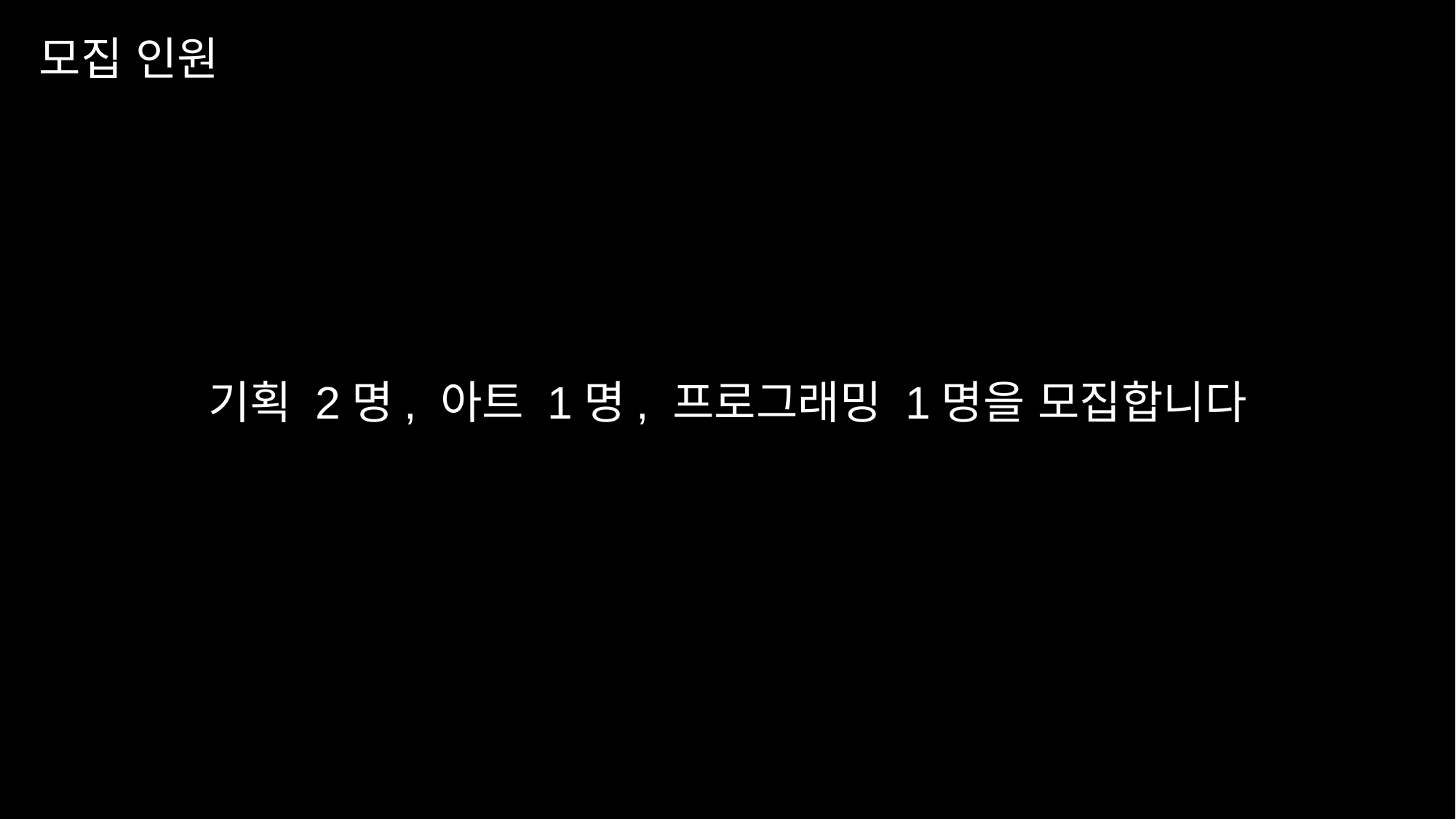

모집 인원
기획 2명, 아트 1명, 프로그래밍 1명을 모집합니다